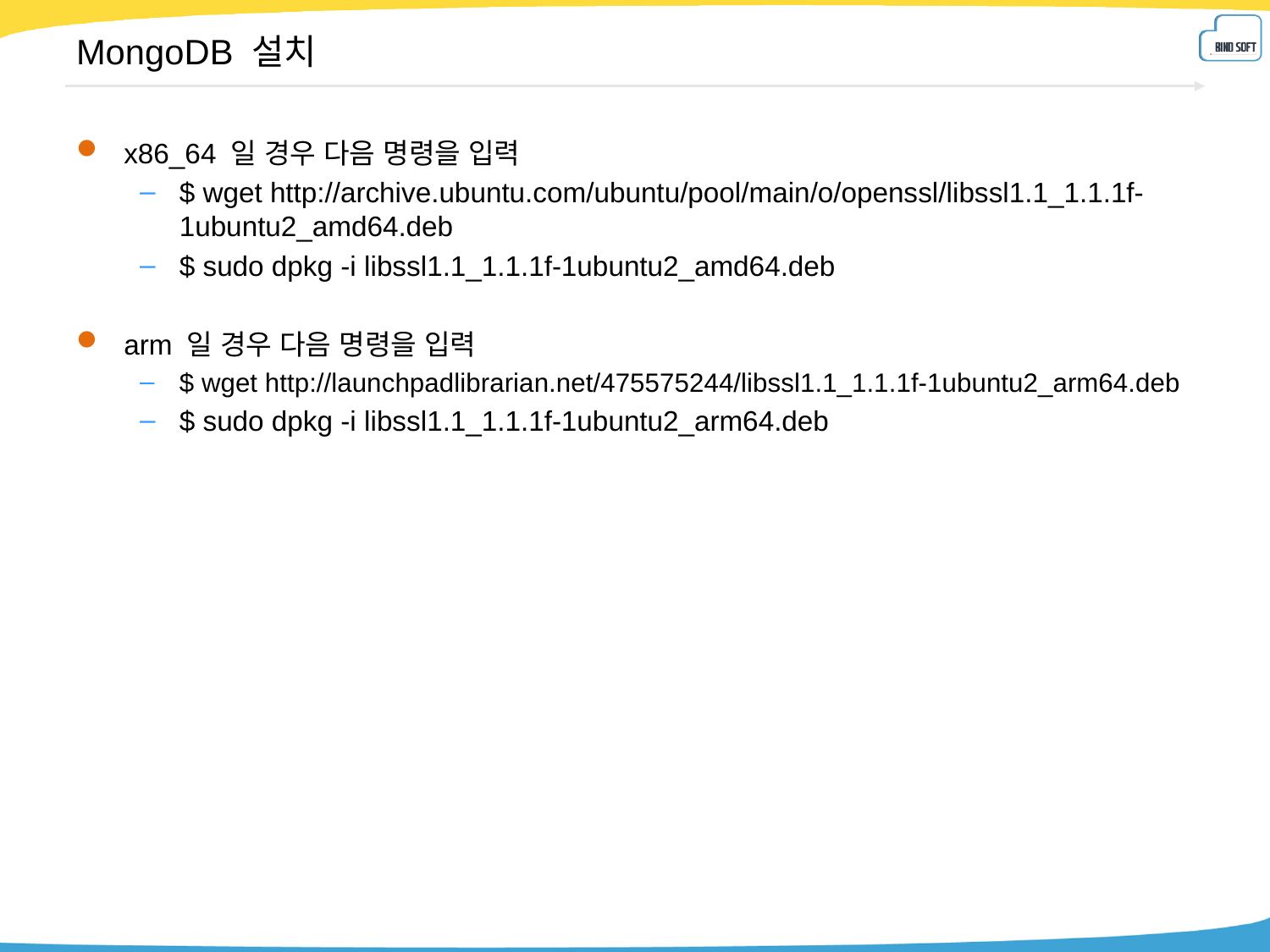

# MongoDB 설치
x86_64 일 경우 다음 명령을 입력
$ wget http://archive.ubuntu.com/ubuntu/pool/main/o/openssl/libssl1.1_1.1.1f-1ubuntu2_amd64.deb
$ sudo dpkg -i libssl1.1_1.1.1f-1ubuntu2_amd64.deb

arm 일 경우 다음 명령을 입력
$ wget http://launchpadlibrarian.net/475575244/libssl1.1_1.1.1f-1ubuntu2_arm64.deb
$ sudo dpkg -i libssl1.1_1.1.1f-1ubuntu2_arm64.deb